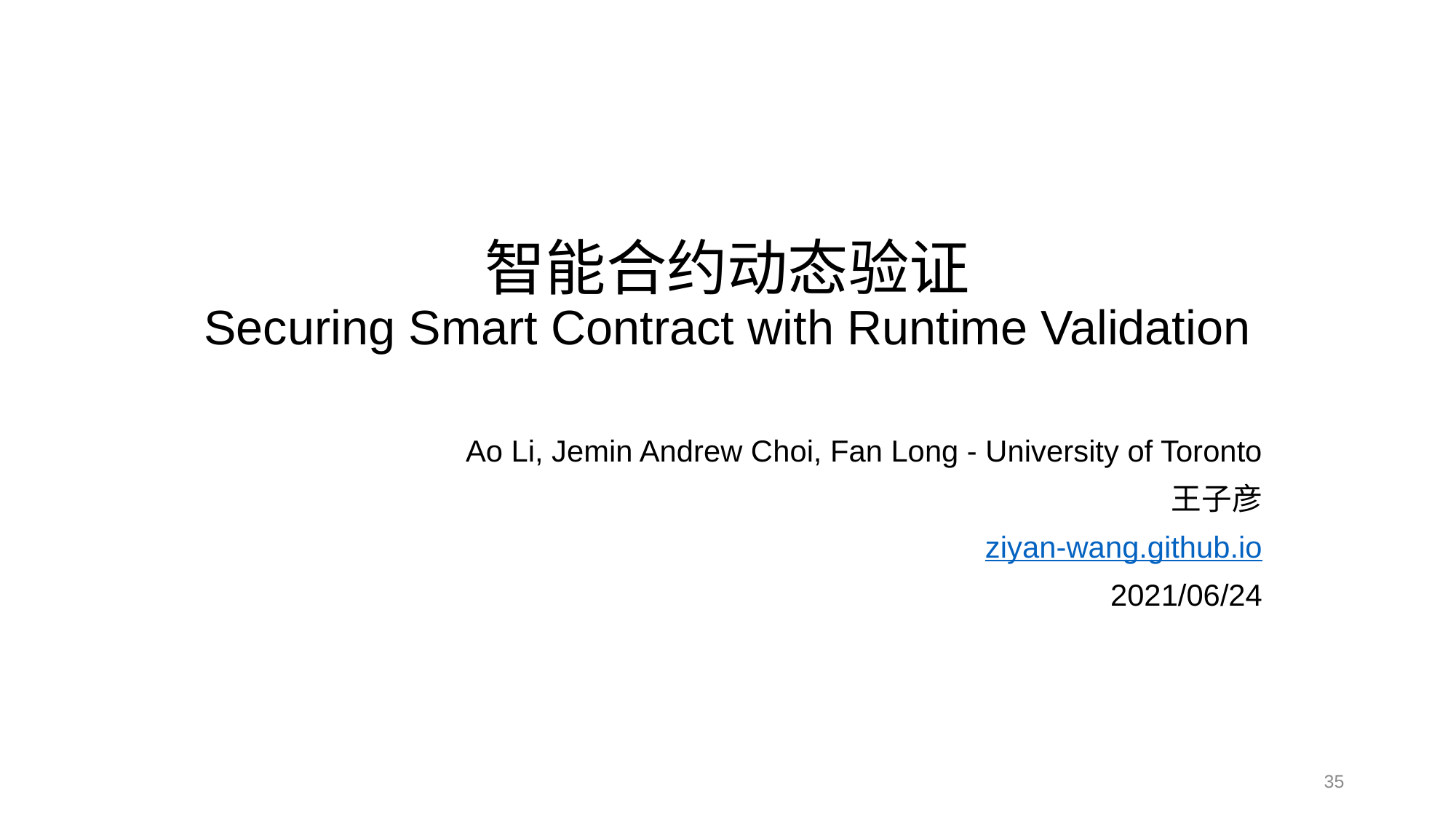

# 智能合约动态验证 Securing Smart Contract with Runtime Validation
Ao Li, Jemin Andrew Choi, Fan Long - University of Toronto
王子彦
ziyan-wang.github.io
2021/06/24
35